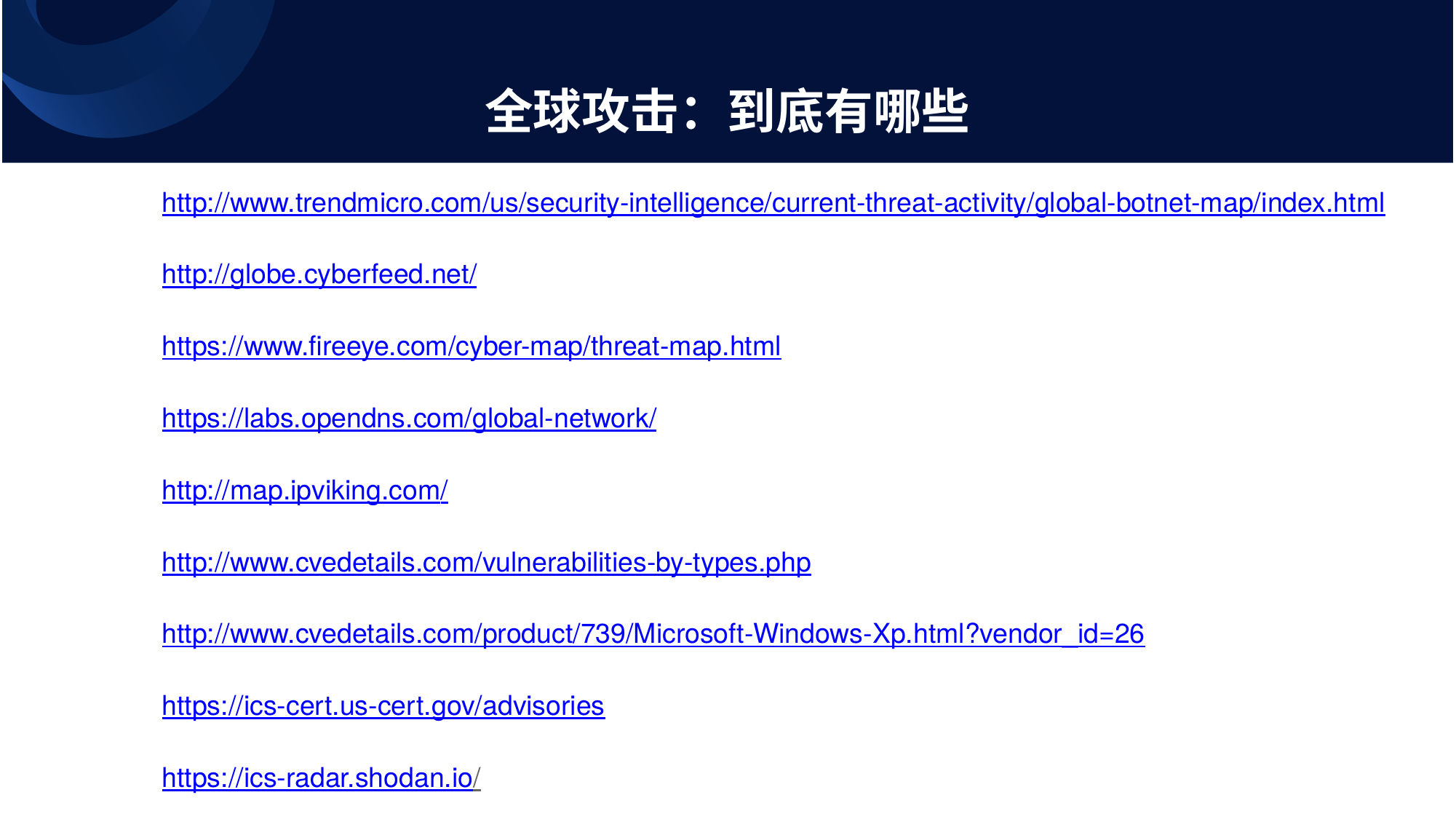

全球攻击：到底有哪些
http://www.trendmicro.com/us/security-intelligence/current-threat-activity/global-botnet-map/index.html

http://globe.cyberfeed.net/

https://www.fireeye.com/cyber-map/threat-map.html

https://labs.opendns.com/global-network/

http://map.ipviking.com/

http://www.cvedetails.com/vulnerabilities-by-types.php

http://www.cvedetails.com/product/739/Microsoft-Windows-Xp.html?vendor_id=26

https://ics-cert.us-cert.gov/advisories

https://ics-radar.shodan.io/

https://scadahacker.com/resources.html